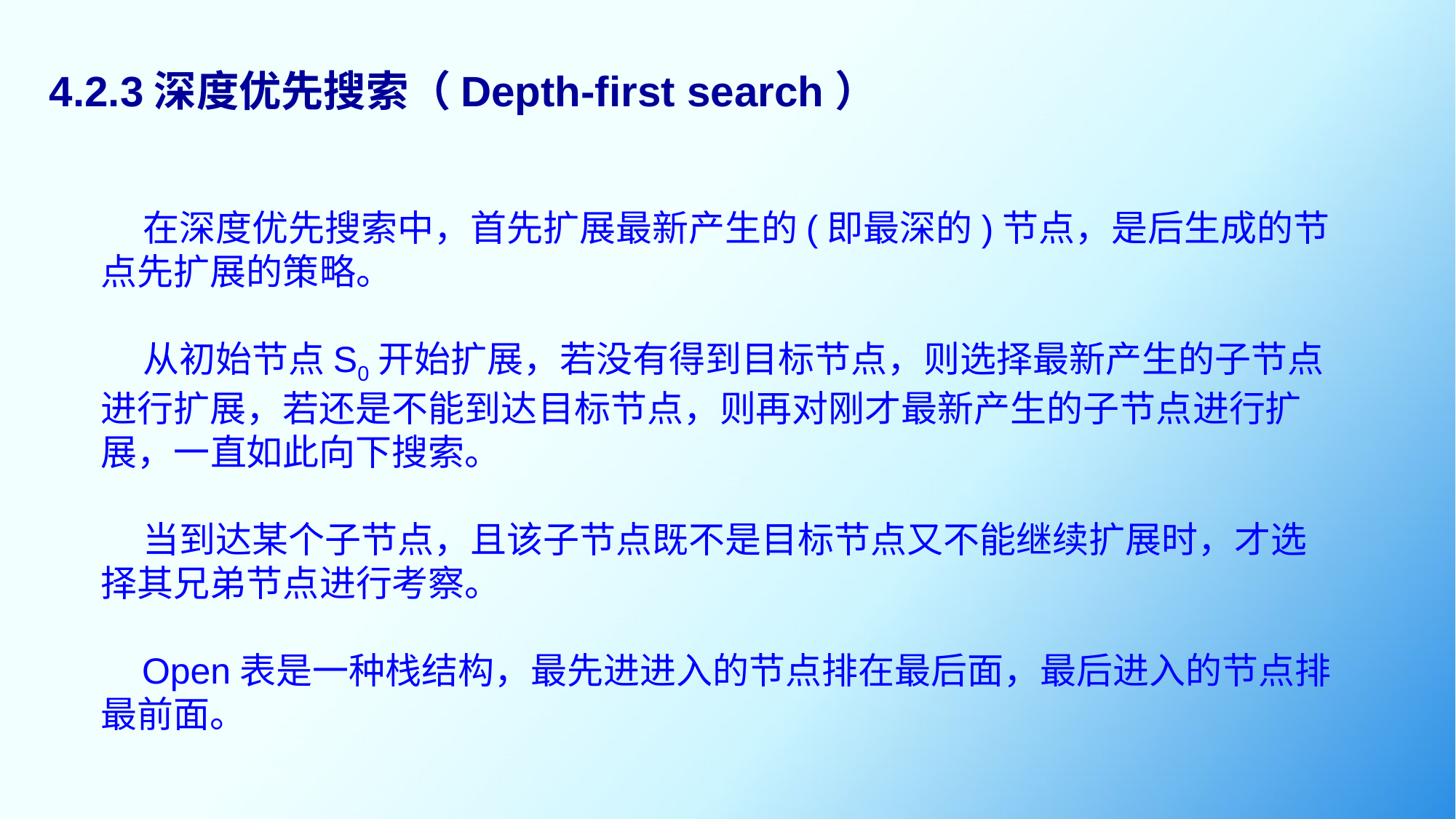

4.2.3深度优先搜索（Depth-first search）
    在深度优先搜索中，首先扩展最新产生的(即最深的)节点，是后生成的节点先扩展的策略。

    从初始节点S0开始扩展，若没有得到目标节点，则选择最新产生的子节点进行扩展，若还是不能到达目标节点，则再对刚才最新产生的子节点进行扩展，一直如此向下搜索。

    当到达某个子节点，且该子节点既不是目标节点又不能继续扩展时，才选择其兄弟节点进行考察。

    Open表是一种栈结构，最先进进入的节点排在最后面，最后进入的节点排最前面。